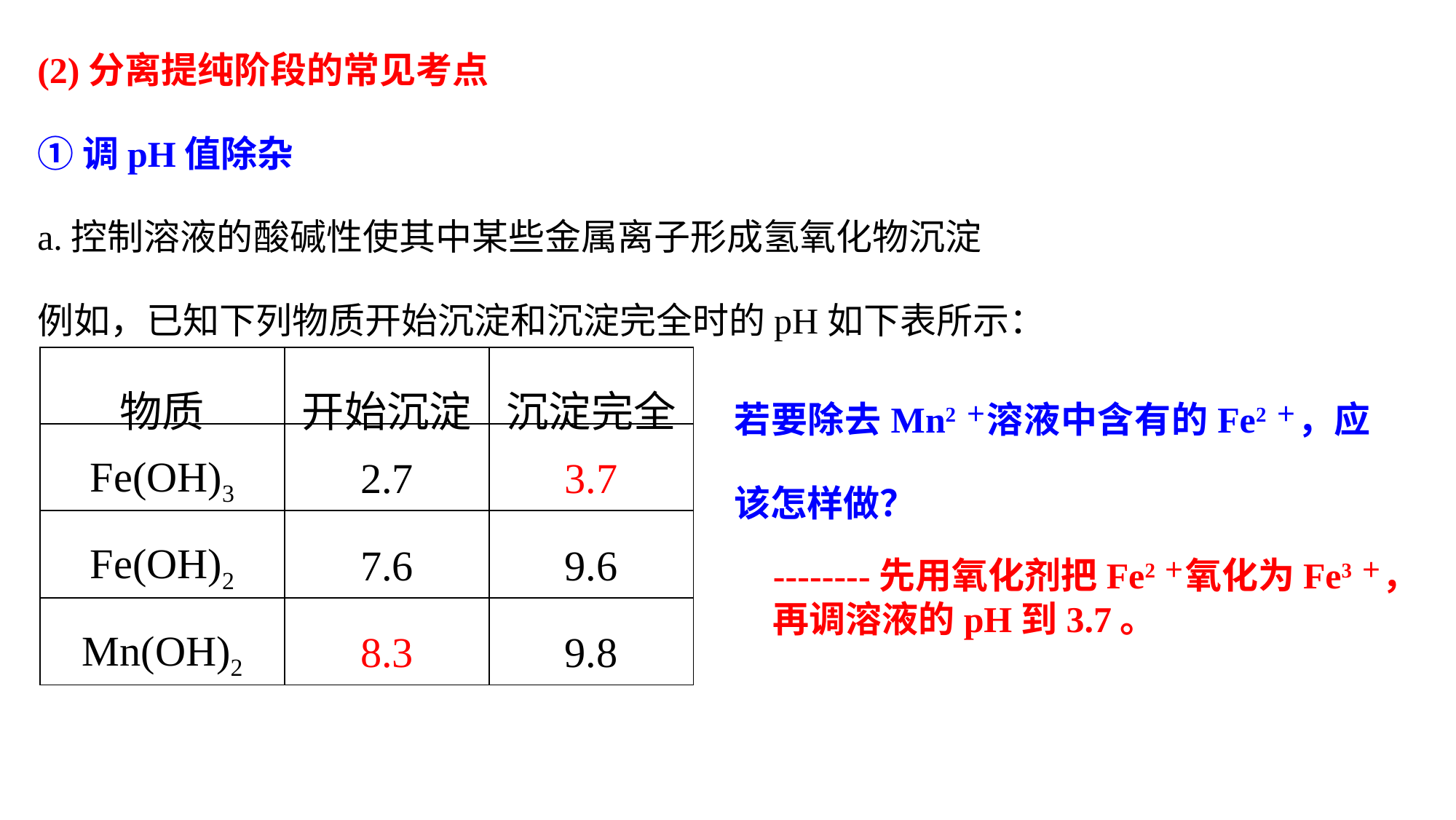

(2)分离提纯阶段的常见考点
①调pH值除杂
a.控制溶液的酸碱性使其中某些金属离子形成氢氧化物沉淀
例如，已知下列物质开始沉淀和沉淀完全时的pH如下表所示：
| 物质 | 开始沉淀 | 沉淀完全 |
| --- | --- | --- |
| Fe(OH)3 | 2.7 | 3.7 |
| Fe(OH)2 | 7.6 | 9.6 |
| Mn(OH)2 | 8.3 | 9.8 |
若要除去Mn2＋溶液中含有的Fe2＋，应该怎样做？
--------先用氧化剂把Fe2＋氧化为Fe3＋，
再调溶液的pH到3.7。